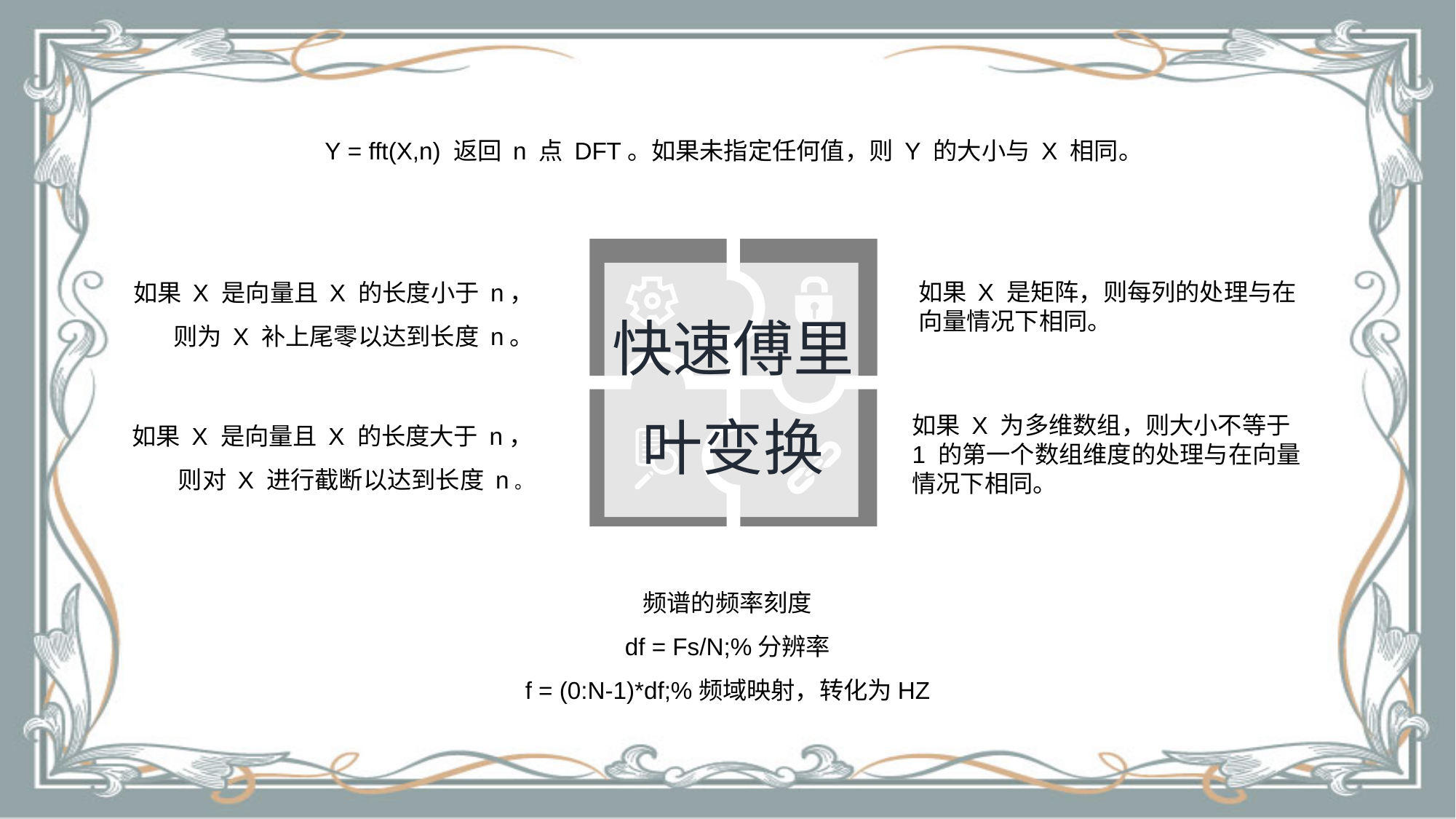

Y = fft(X,n) 返回 n 点 DFT。如果未指定任何值，则 Y 的大小与 X 相同。

如果 X 是向量且 X 的长度小于 n，则为 X 补上尾零以达到长度 n。

如果 X 是矩阵，则每列的处理与在向量情况下相同。
如果 X 是向量且 X 的长度大于 n，则对 X 进行截断以达到长度 n。

如果 X 为多维数组，则大小不等于 1 的第一个数组维度的处理与在向量情况下相同。

快速傅里
叶变换
频谱的频率刻度
df = Fs/N;%分辨率
f = (0:N-1)*df;%频域映射，转化为HZ